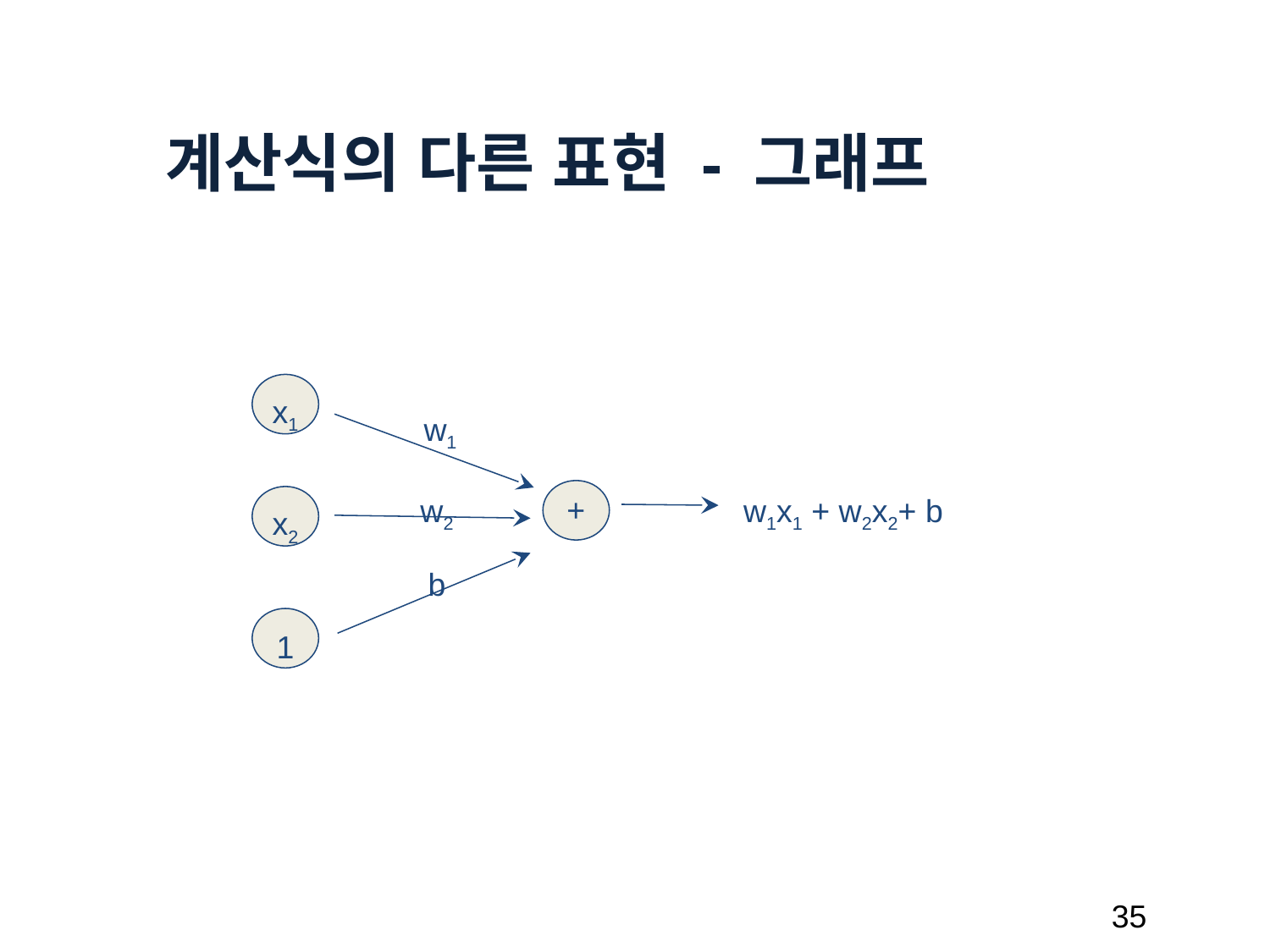

계산식의 다른 표현 - 그래프
x1

w1
+
w2
w1x1 + w2x2+ b

x2

b

1